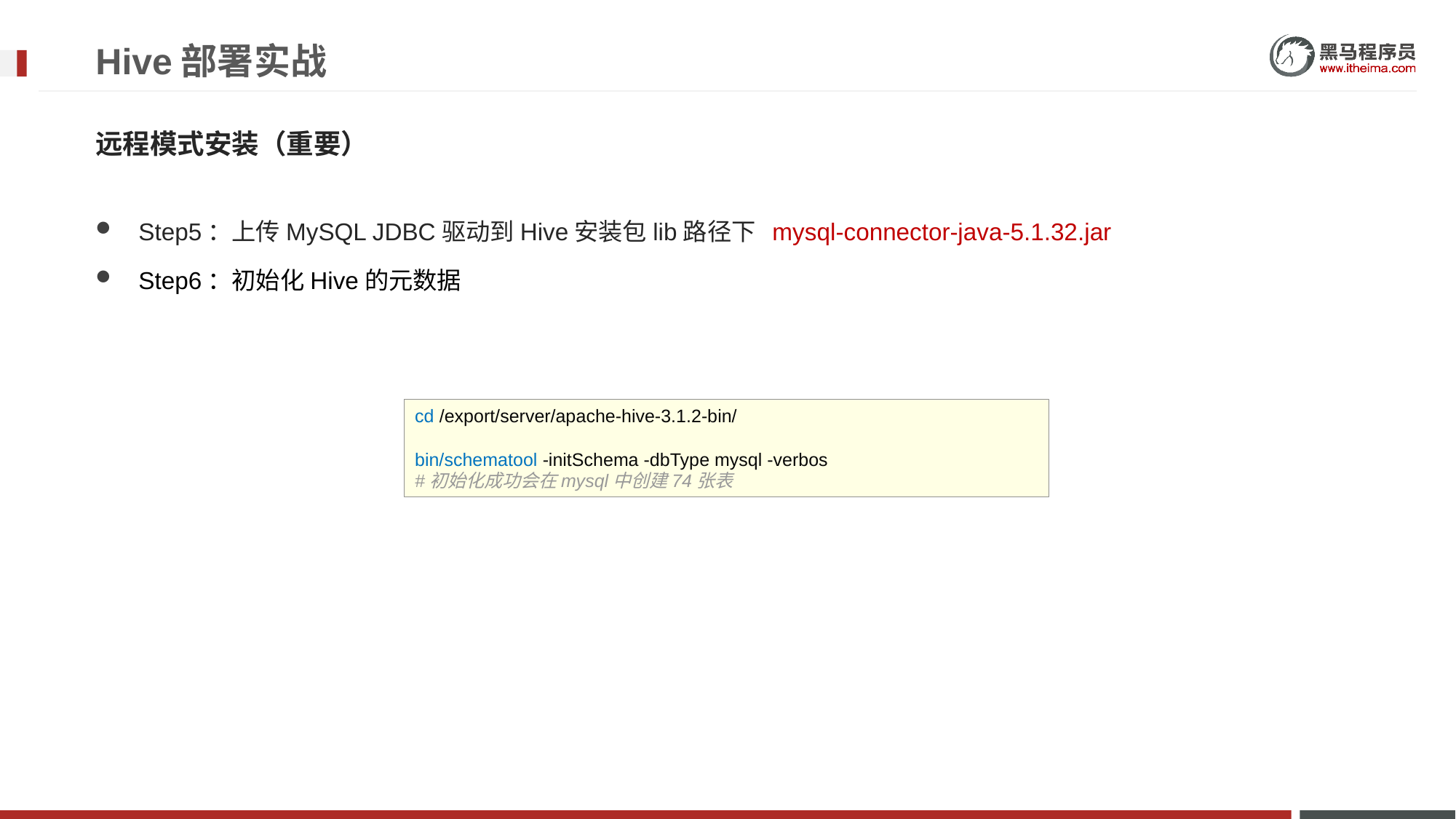

# Hive部署实战
远程模式安装（重要）
Step5：上传MySQL JDBC驱动到Hive安装包lib路径下  mysql-connector-java-5.1.32.jar
Step6：初始化Hive的元数据
cd /export/server/apache-hive-3.1.2-bin/
bin/schematool -initSchema -dbType mysql -verbos
#初始化成功会在mysql中创建74张表